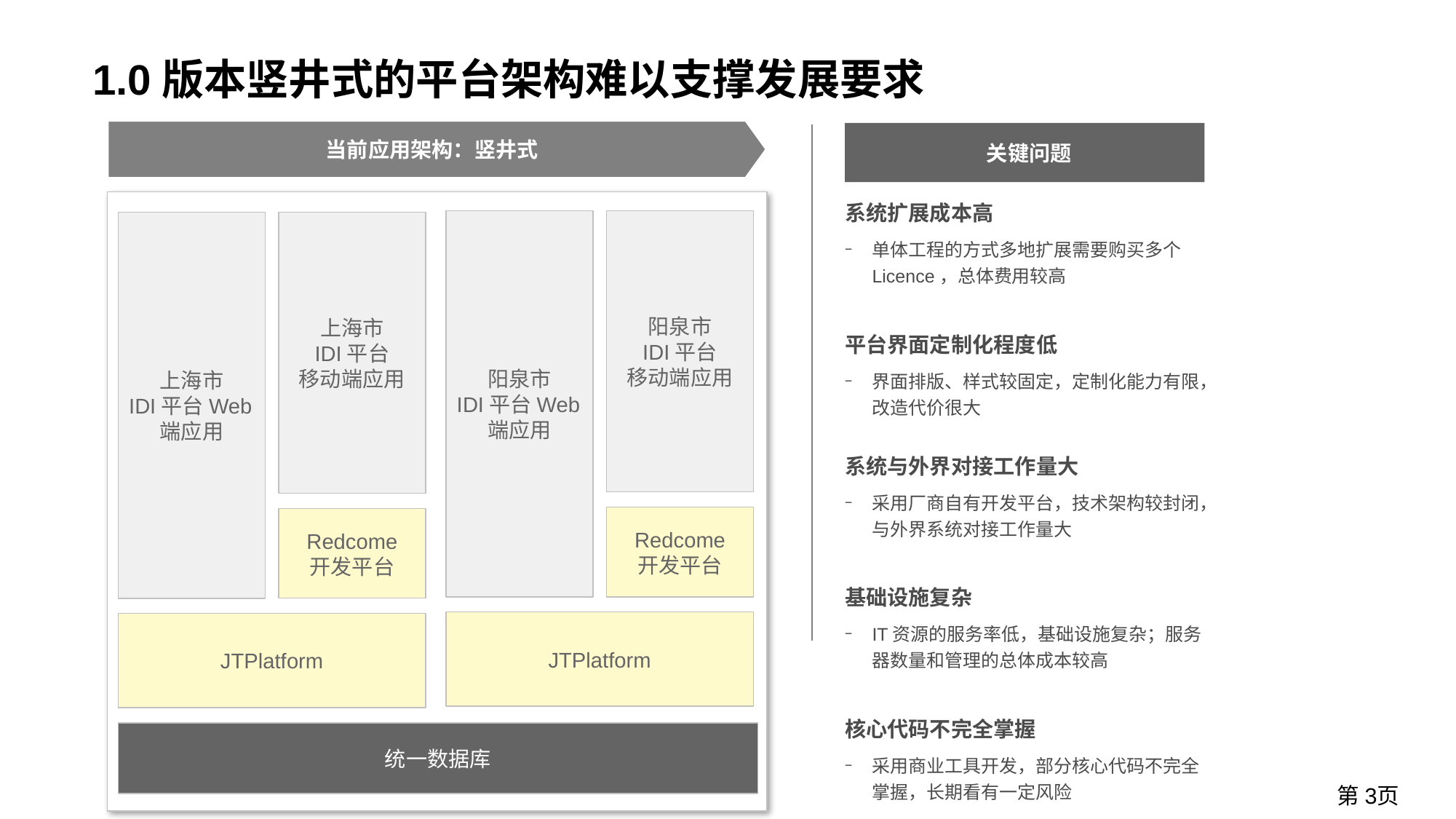

# 1.0版本竖井式的平台架构难以支撑发展要求
当前应用架构：竖井式

阳泉市
IDI平台Web端应用
阳泉市
IDI平台
移动端应用
上海市
IDI平台Web端应用
上海市
IDI平台
移动端应用
Redcome
开发平台
Redcome
开发平台
JTPlatform
JTPlatform
统一数据库
关键问题
系统扩展成本高
单体工程的方式多地扩展需要购买多个Licence，总体费用较高
平台界面定制化程度低
界面排版、样式较固定，定制化能力有限，改造代价很大
系统与外界对接工作量大
采用厂商自有开发平台，技术架构较封闭，与外界系统对接工作量大
基础设施复杂
IT资源的服务率低，基础设施复杂；服务器数量和管理的总体成本较高
核心代码不完全掌握
采用商业工具开发，部分核心代码不完全掌握，长期看有一定风险